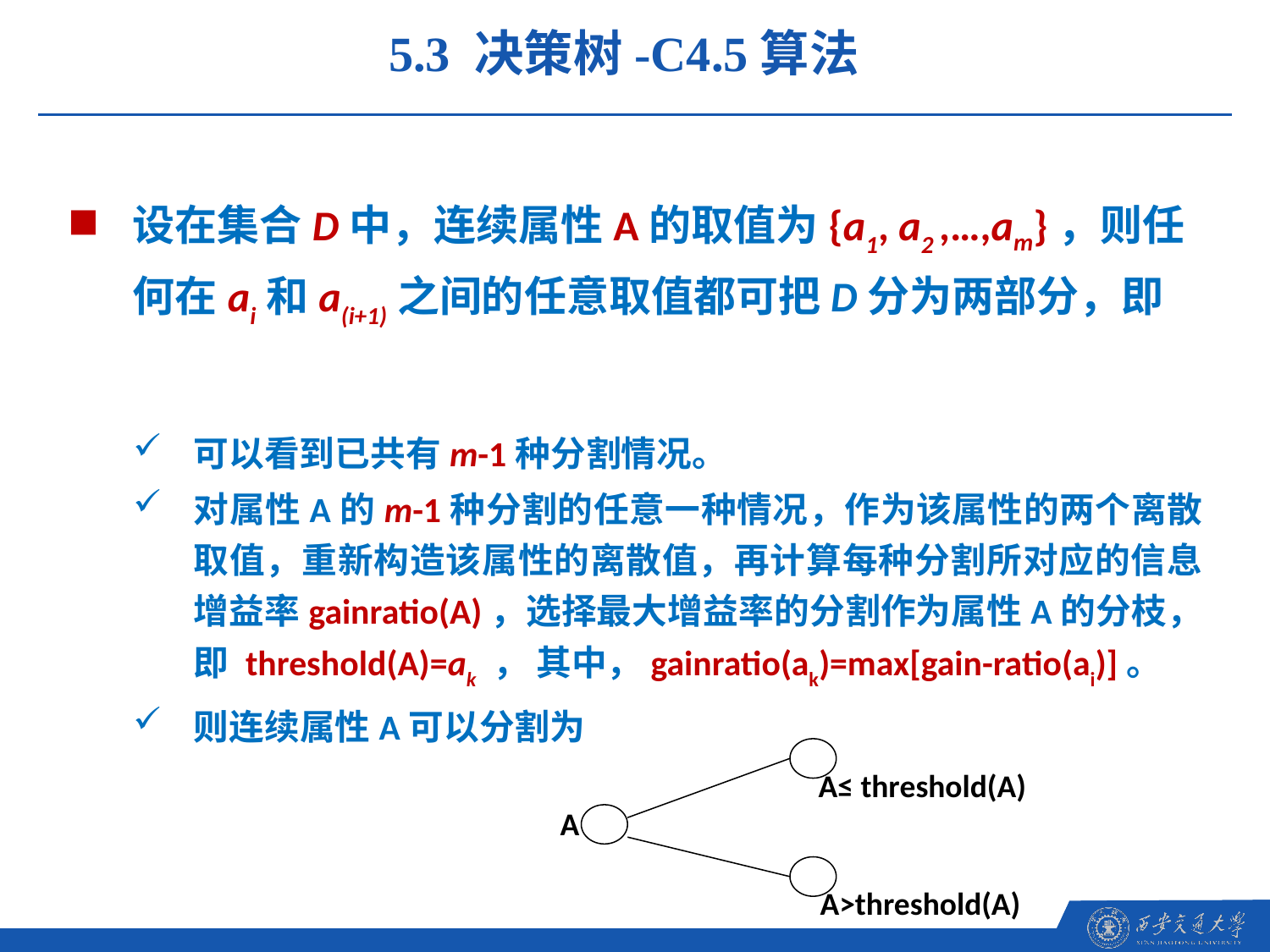

5.3 决策树-C4.5算法

设在集合D中，连续属性A的取值为{a1, a2 ,…,am}，则任何在ai和a(i+1)之间的任意取值都可把D分为两部分，即

可以看到已共有m-1种分割情况。
对属性A的m-1种分割的任意一种情况，作为该属性的两个离散取值，重新构造该属性的离散值，再计算每种分割所对应的信息增益率gainratio(A)，选择最大增益率的分割作为属性A的分枝，即 threshold(A)=ak ， 其中，gainratio(ak)=max[gain-ratio(ai)]。
则连续属性A可以分割为

A≤ threshold(A)

A

A>threshold(A)